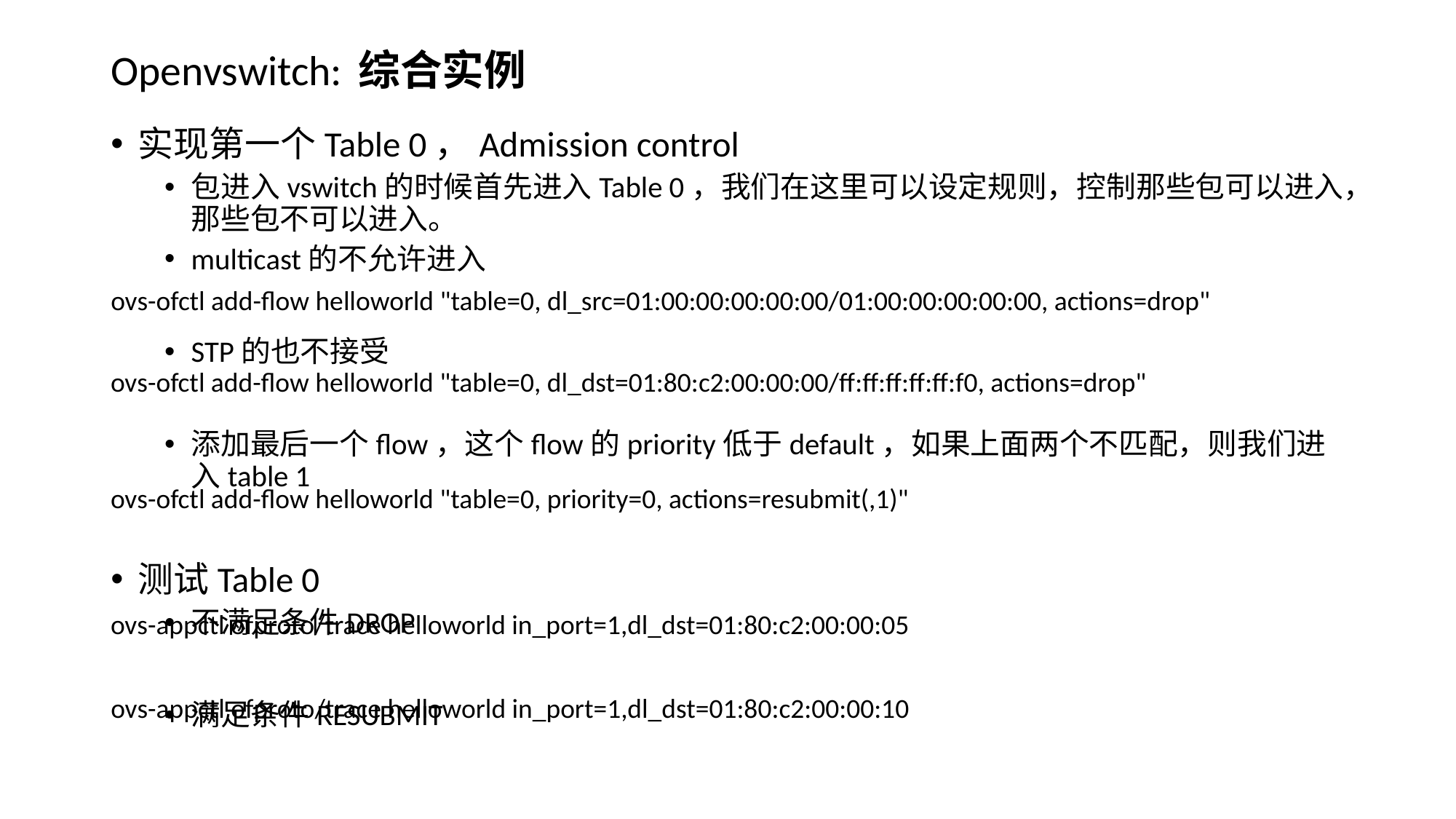

# Openvswitch: 综合实例
实现第一个Table 0，Admission control
包进入vswitch的时候首先进入Table 0，我们在这里可以设定规则，控制那些包可以进入，那些包不可以进入。
multicast的不允许进入

STP的也不接受

添加最后一个flow，这个flow的priority低于default，如果上面两个不匹配，则我们进入table 1

测试Table 0
不满足条件DROP

满足条件RESUBMIT

ovs-ofctl add-flow helloworld "table=0, dl_src=01:00:00:00:00:00/01:00:00:00:00:00, actions=drop"
ovs-ofctl add-flow helloworld "table=0, dl_dst=01:80:c2:00:00:00/ff:ff:ff:ff:ff:f0, actions=drop"
ovs-ofctl add-flow helloworld "table=0, priority=0, actions=resubmit(,1)"
ovs-appctl ofproto/trace helloworld in_port=1,dl_dst=01:80:c2:00:00:05
ovs-appctl ofproto/trace helloworld in_port=1,dl_dst=01:80:c2:00:00:10